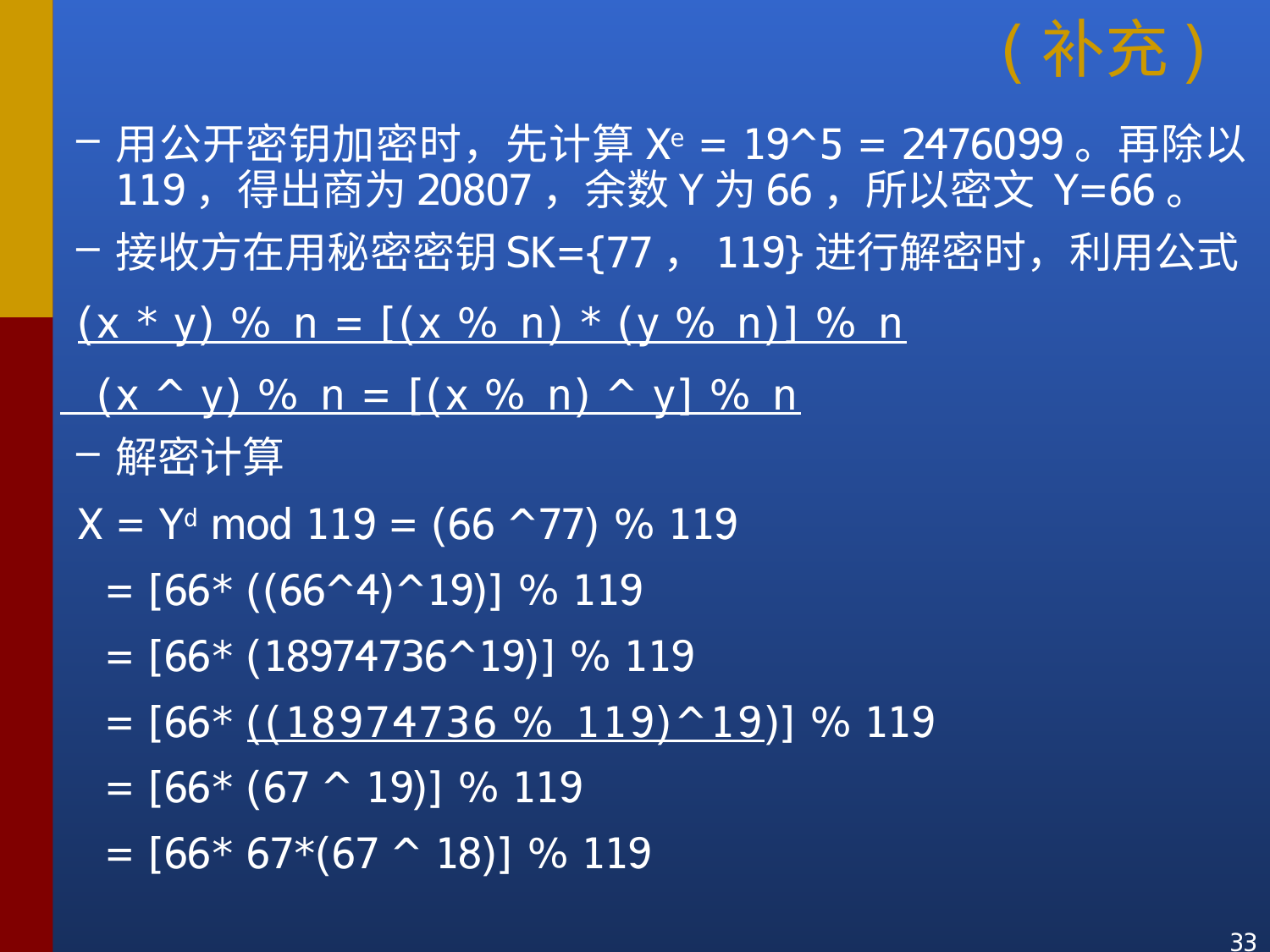

# (补充)
用公开密钥加密时，先计算Xe = 19^5 = 2476099。再除以119，得出商为20807，余数Y为66，所以密文 Y=66。
接收方在用秘密密钥SK={77，119}进行解密时，利用公式
     (x * y) % n = [(x % n) * (y % n)] % n
	   (x ^ y) % n = [(x % n) ^ y] % n
解密计算
     X = Yd mod 119 = (66 ^77) % 119
       = [66* ((66^4)^19)] % 119
       = [66* (18974736^19)] % 119
       = [66* ((18974736 % 119)^19)] % 119
       = [66* (67 ^ 19)] % 119
       = [66* 67*(67 ^ 18)] % 119

33